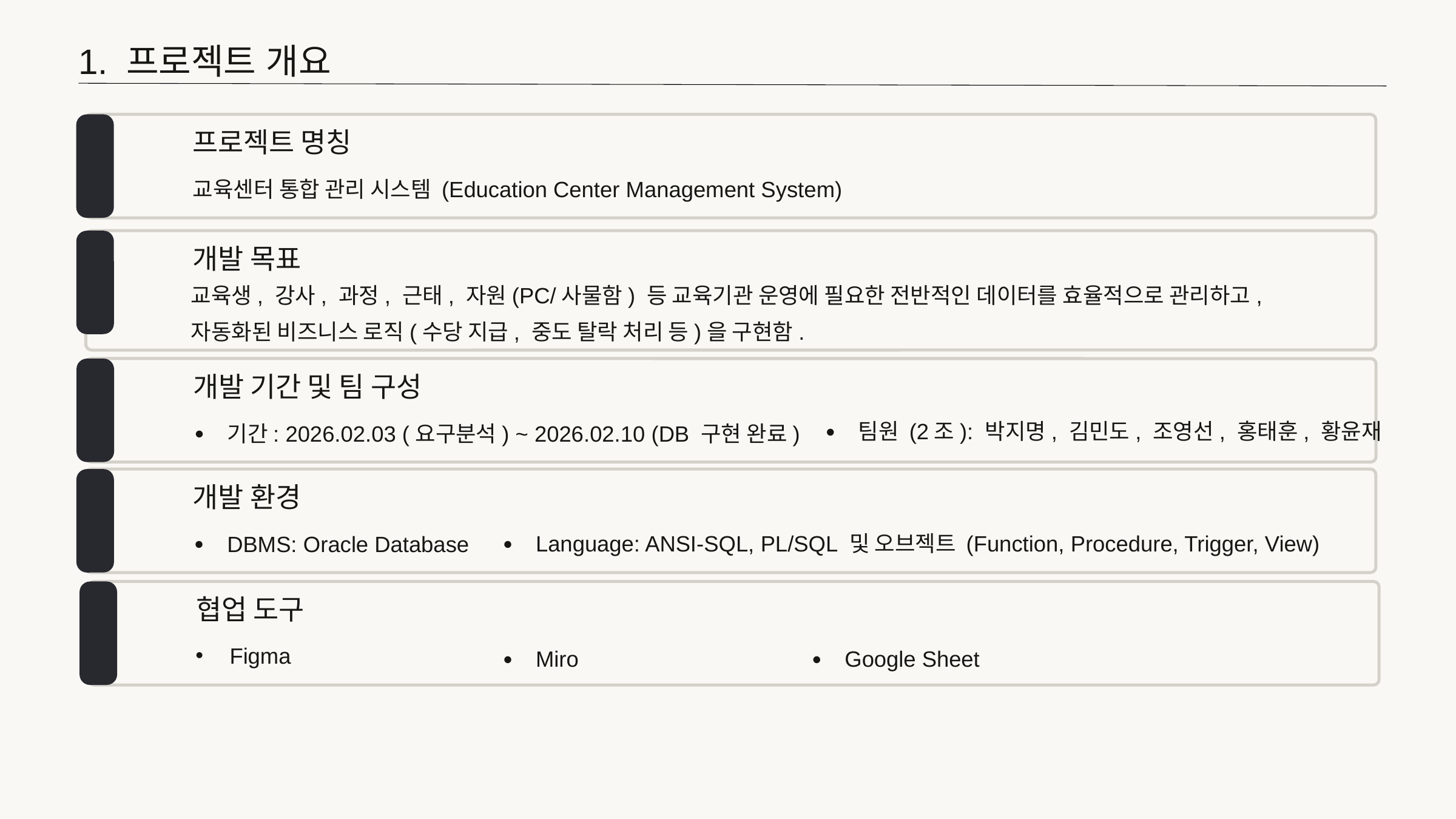

1. 프로젝트 개요

프로젝트 명칭
교육센터 통합 관리 시스템 (Education Center Management System)

개발 목표

교육생, 강사, 과정, 근태, 자원(PC/사물함) 등 교육기관 운영에 필요한 전반적인 데이터를 효율적으로 관리하고, 자동화된 비즈니스 로직(수당 지급, 중도 탈락 처리 등)을 구현함.

개발 기간 및 팀 구성

기간: 2026.02.03 (요구분석) ~ 2026.02.10 (DB 구현 완료)
팀원 (2조): 박지명, 김민도, 조영선, 홍태훈, 황윤재

개발 환경
DBMS: Oracle Database
Language: ANSI-SQL, PL/SQL 및 오브젝트 (Function, Procedure, Trigger, View)

협업 도구

Figma
Miro
Google Sheet